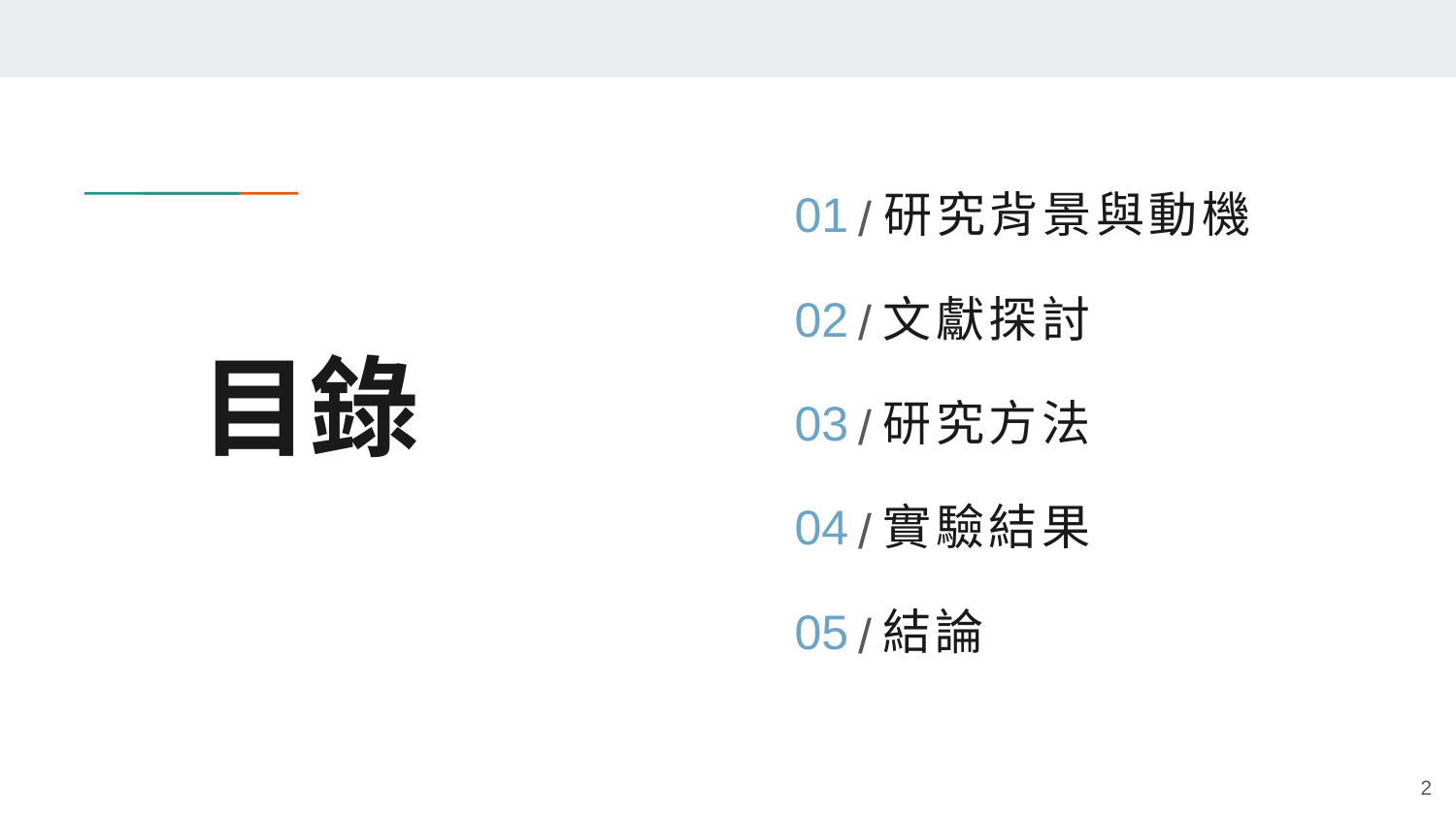

01
研究背景與動機
/
02
文獻探討
/
# 目錄
03
研究方法
/
04
實驗結果
/
05
結論
/
2